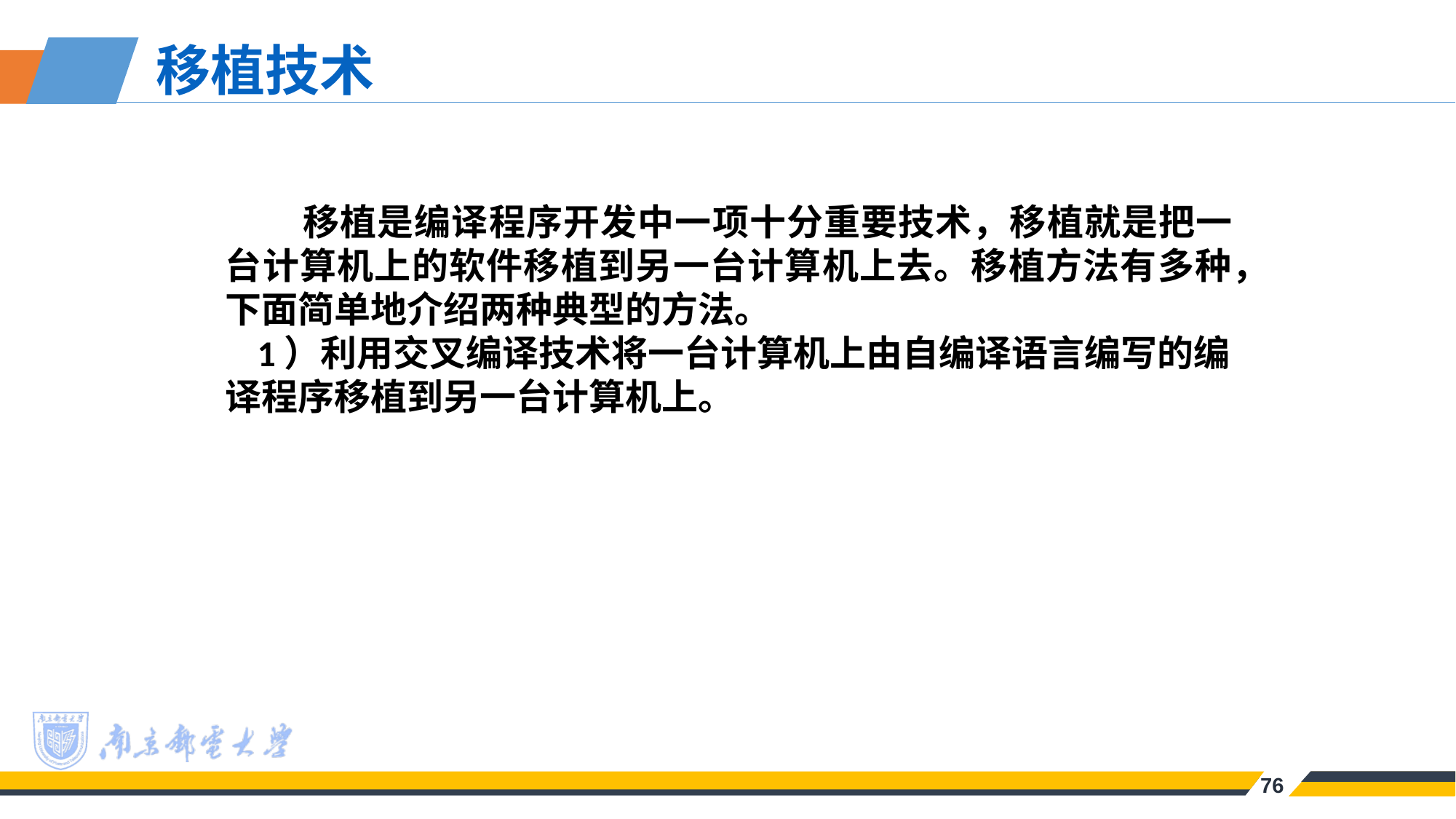

移植技术
    移植是编译程序开发中一项十分重要技术，移植就是把一台计算机上的软件移植到另一台计算机上去。移植方法有多种，下面简单地介绍两种典型的方法。
1）利用交叉编译技术将一台计算机上由自编译语言编写的编译程序移植到另一台计算机上。
76